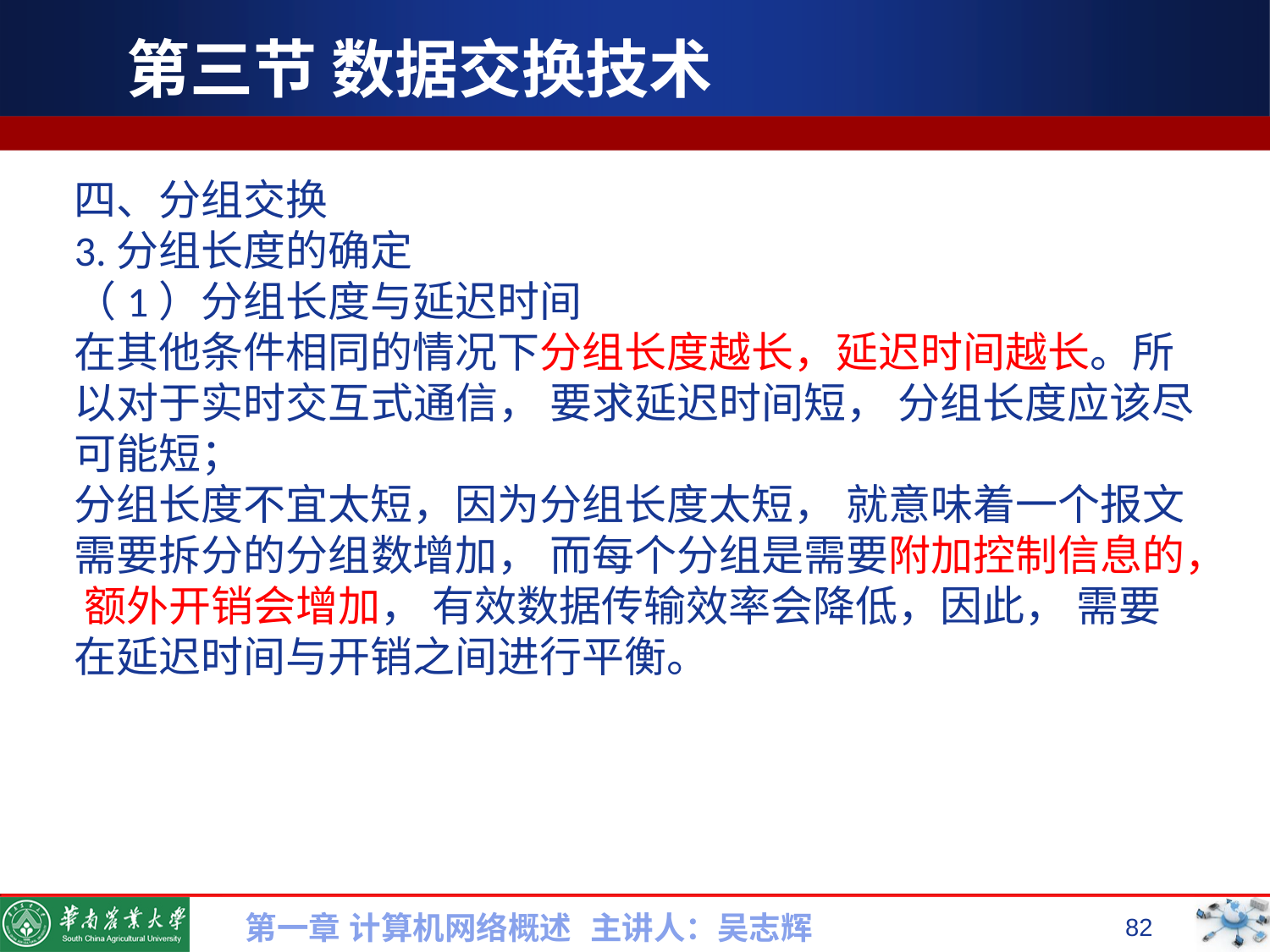

# 第三节 数据交换技术
四、分组交换
3.分组长度的确定
（1）分组长度与延迟时间
在其他条件相同的情况下分组长度越长，延迟时间越长。所以对于实时交互式通信， 要求延迟时间短， 分组长度应该尽可能短；
分组长度不宜太短，因为分组长度太短， 就意味着一个报文需要拆分的分组数增加， 而每个分组是需要附加控制信息的， 额外开销会增加， 有效数据传输效率会降低，因此， 需要在延迟时间与开销之间进行平衡。
第一章 计算机网络概述  主讲人：吴志辉
82